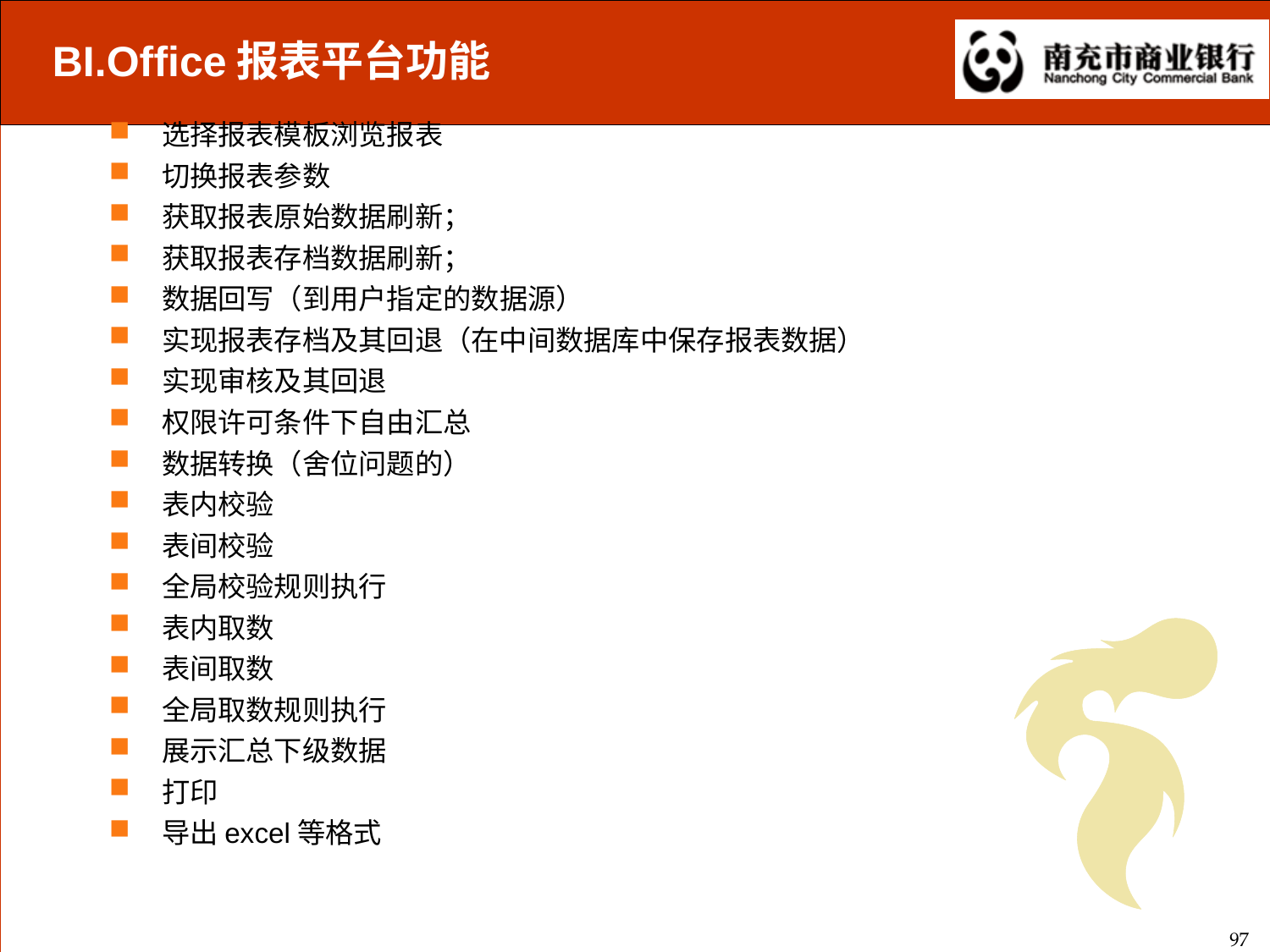

BI.Office报表平台功能
选择报表模板浏览报表
切换报表参数
获取报表原始数据刷新；
获取报表存档数据刷新；
数据回写（到用户指定的数据源）
实现报表存档及其回退（在中间数据库中保存报表数据）
实现审核及其回退
权限许可条件下自由汇总
数据转换（舍位问题的）
表内校验
表间校验
全局校验规则执行
表内取数
表间取数
全局取数规则执行
展示汇总下级数据
打印
导出excel等格式
97
97